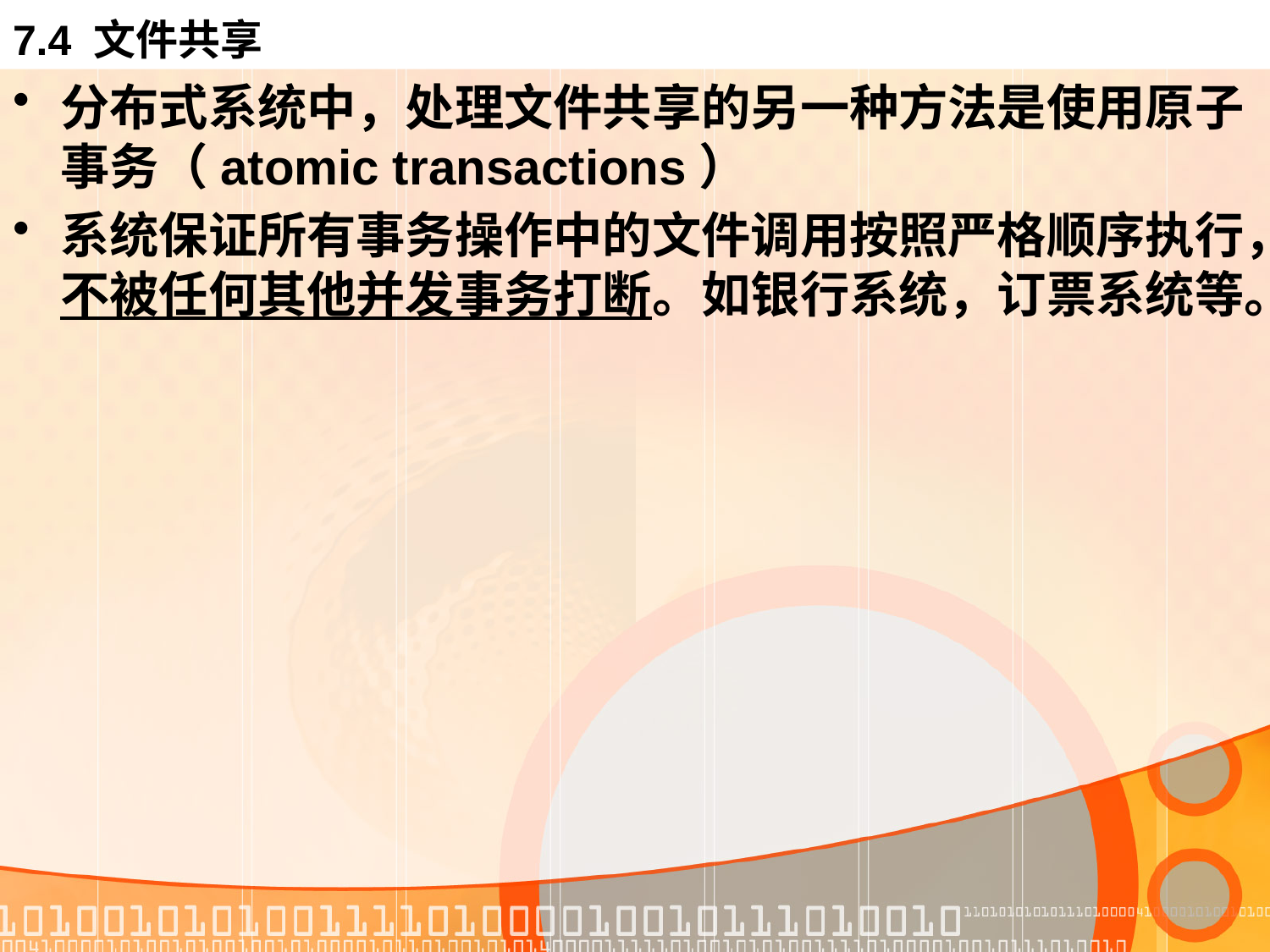

# 7.4 文件共享
分布式系统中，处理文件共享的另一种方法是使用原子事务（atomic transactions）
系统保证所有事务操作中的文件调用按照严格顺序执行，不被任何其他并发事务打断。如银行系统，订票系统等。